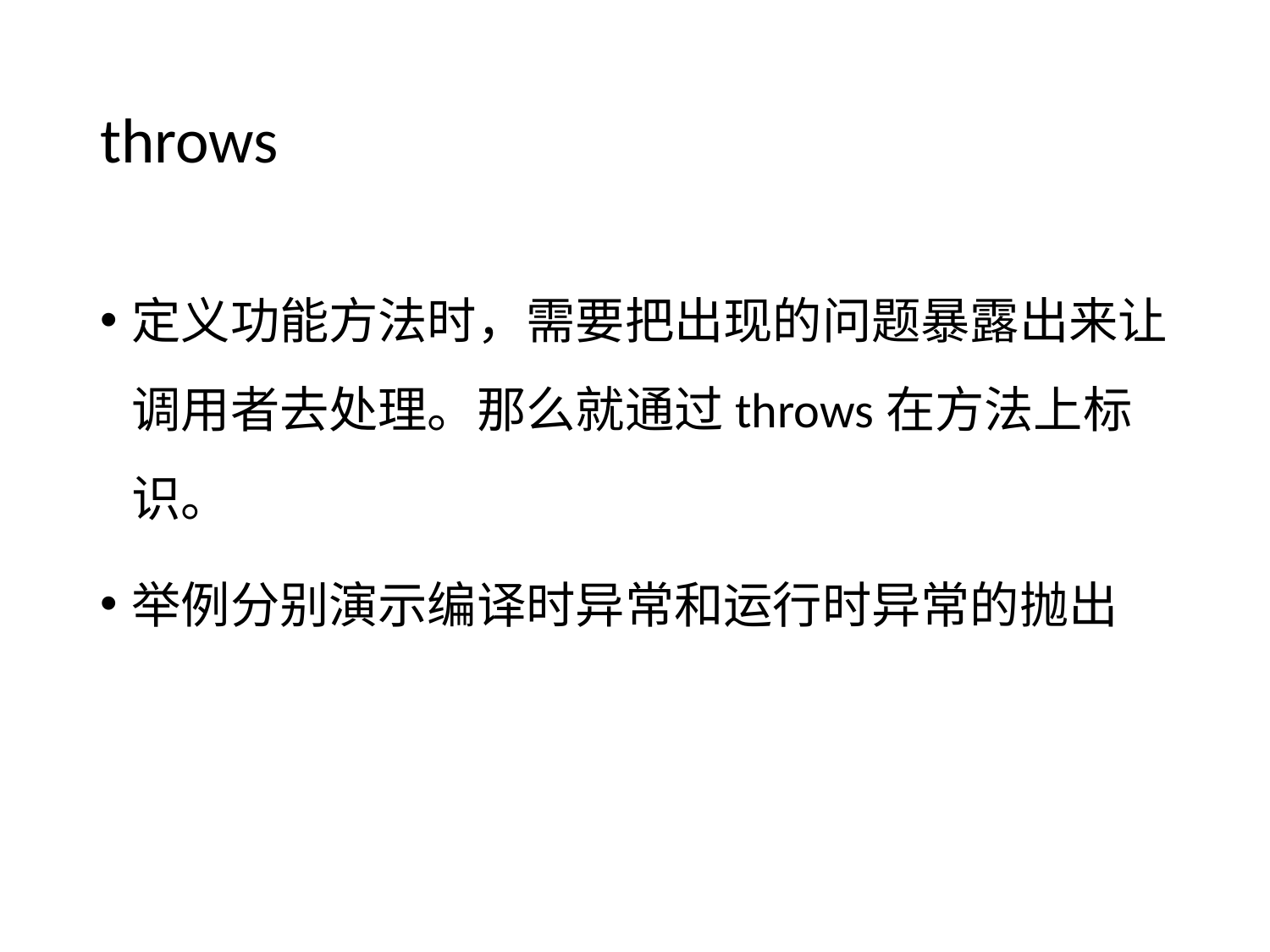

# throws
定义功能方法时，需要把出现的问题暴露出来让调用者去处理。那么就通过throws在方法上标识。
举例分别演示编译时异常和运行时异常的抛出